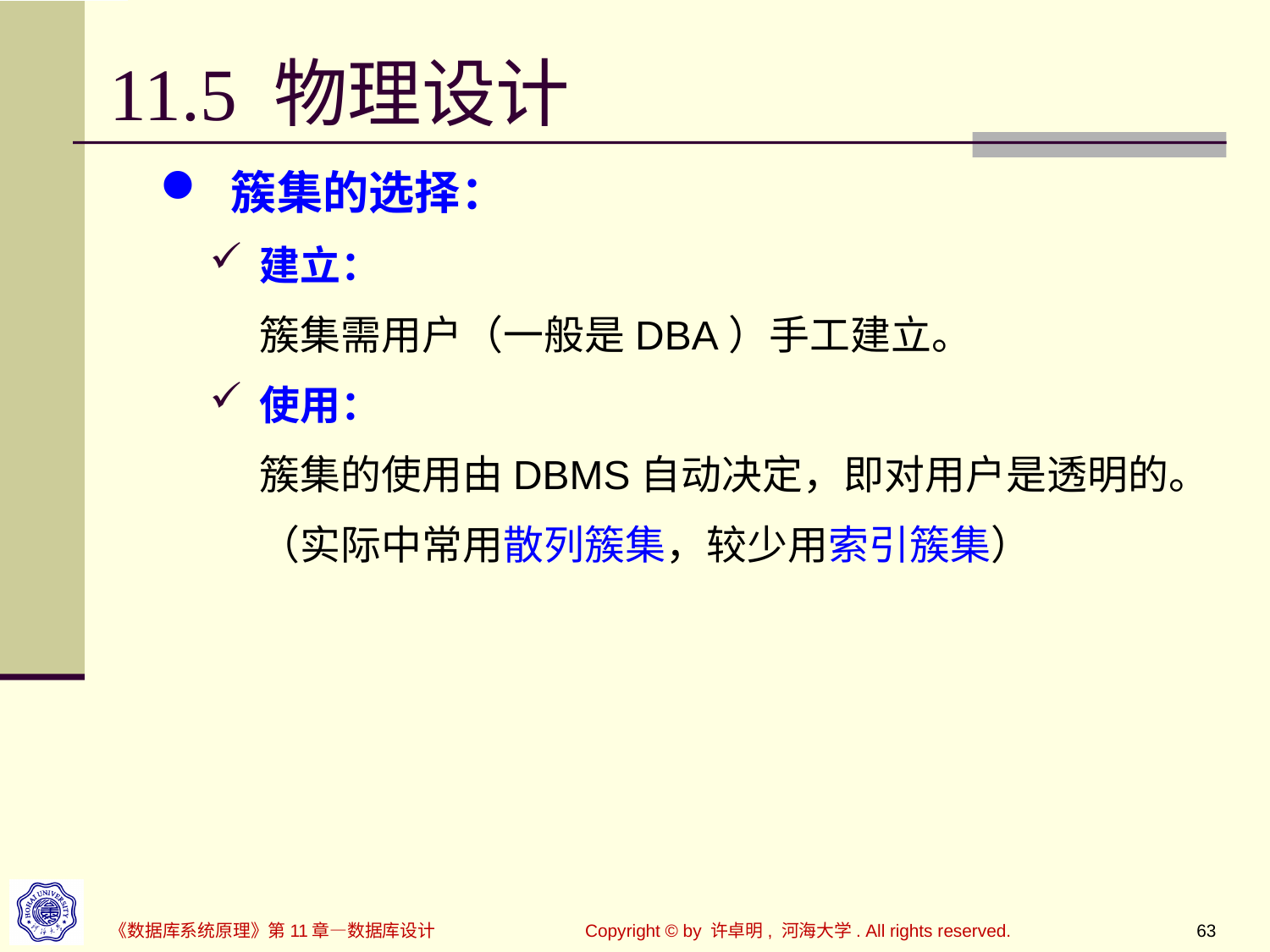

# 11.5 物理设计
 簇集的选择：
建立：
簇集需用户（一般是DBA）手工建立。
使用：
簇集的使用由DBMS自动决定，即对用户是透明的。
（实际中常用散列簇集，较少用索引簇集）
Copyright © by 许卓明, 河海大学. All rights reserved.
63
《数据库系统原理》第11章—数据库设计